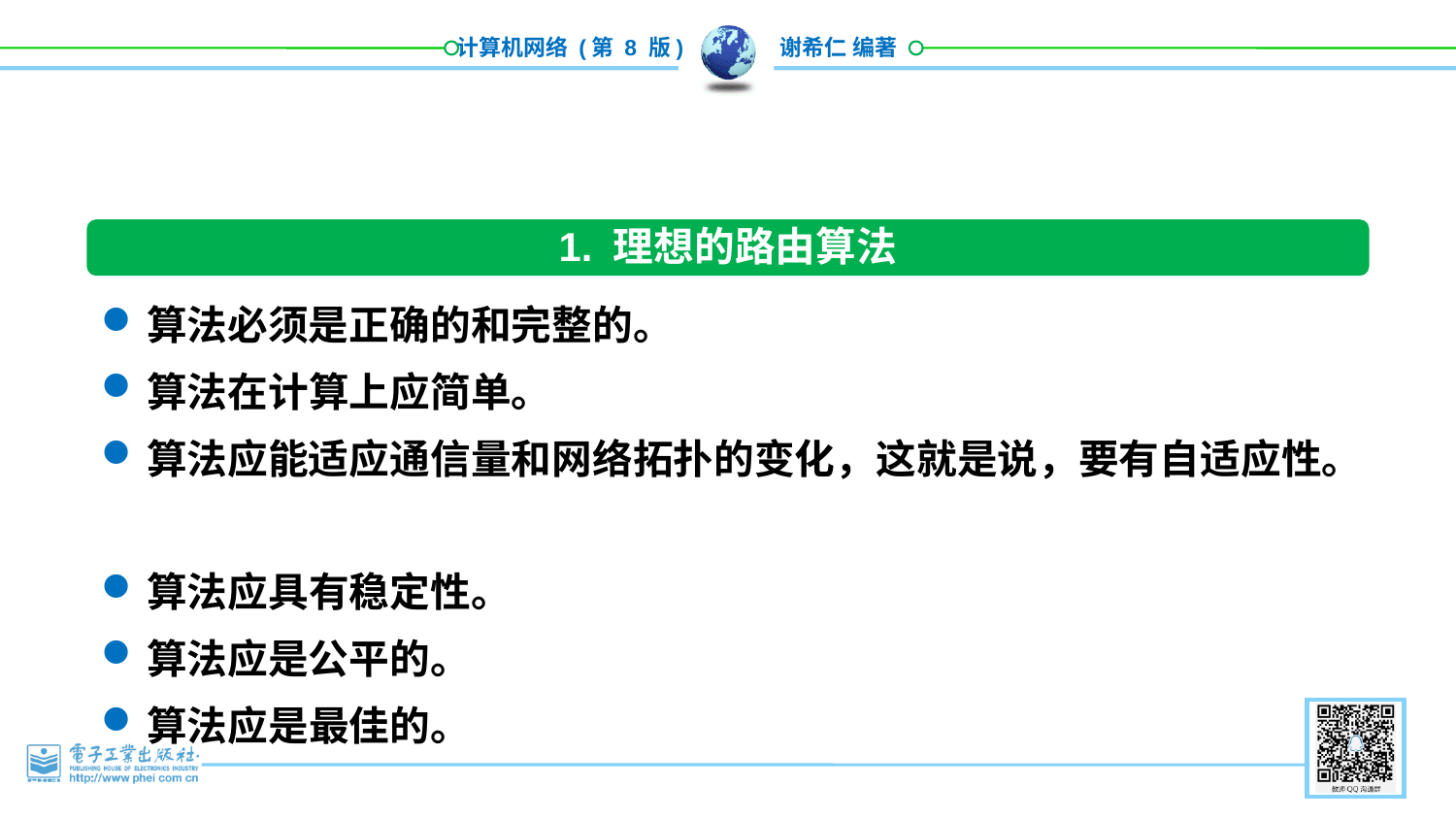

1. 理想的路由算法

算法必须是正确的和完整的。
算法在计算上应简单。
算法应能适应通信量和网络拓扑的变化，这就是说，要有自适应性。
算法应具有稳定性。
算法应是公平的。
算法应是最佳的。